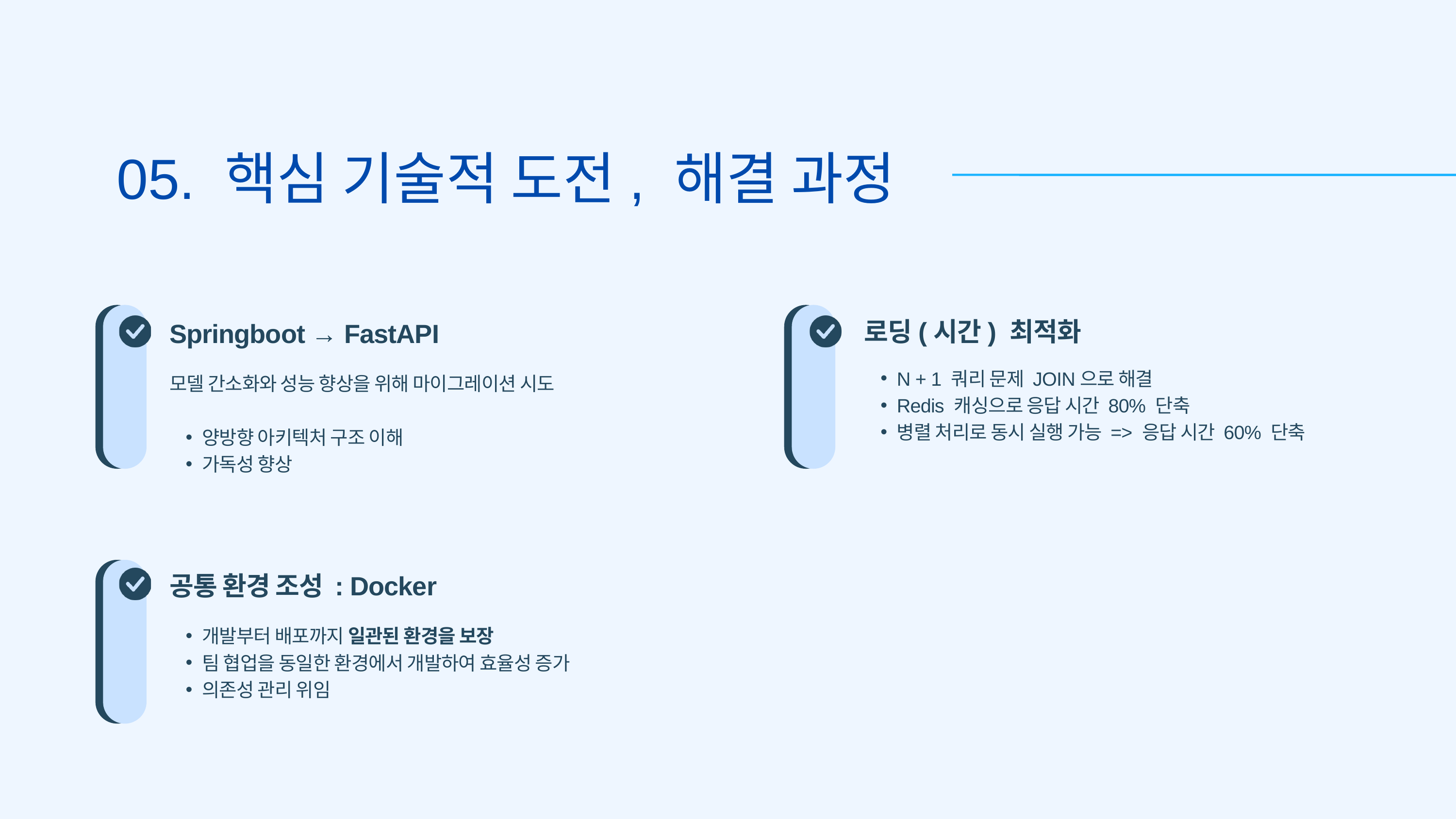

05. 핵심 기술적 도전, 해결 과정

로딩(시간) 최적화
Springboot → FastAPI

N + 1 쿼리 문제 JOIN으로 해결
Redis 캐싱으로 응답 시간 80% 단축
병렬 처리로 동시 실행 가능 => 응답 시간 60% 단축

모델 간소화와 성능 향상을 위해 마이그레이션 시도

양방향 아키텍처 구조 이해
가독성 향상

공통 환경 조성 : Docker

개발부터 배포까지 일관된 환경을 보장
팀 협업을 동일한 환경에서 개발하여 효율성 증가
의존성 관리 위임